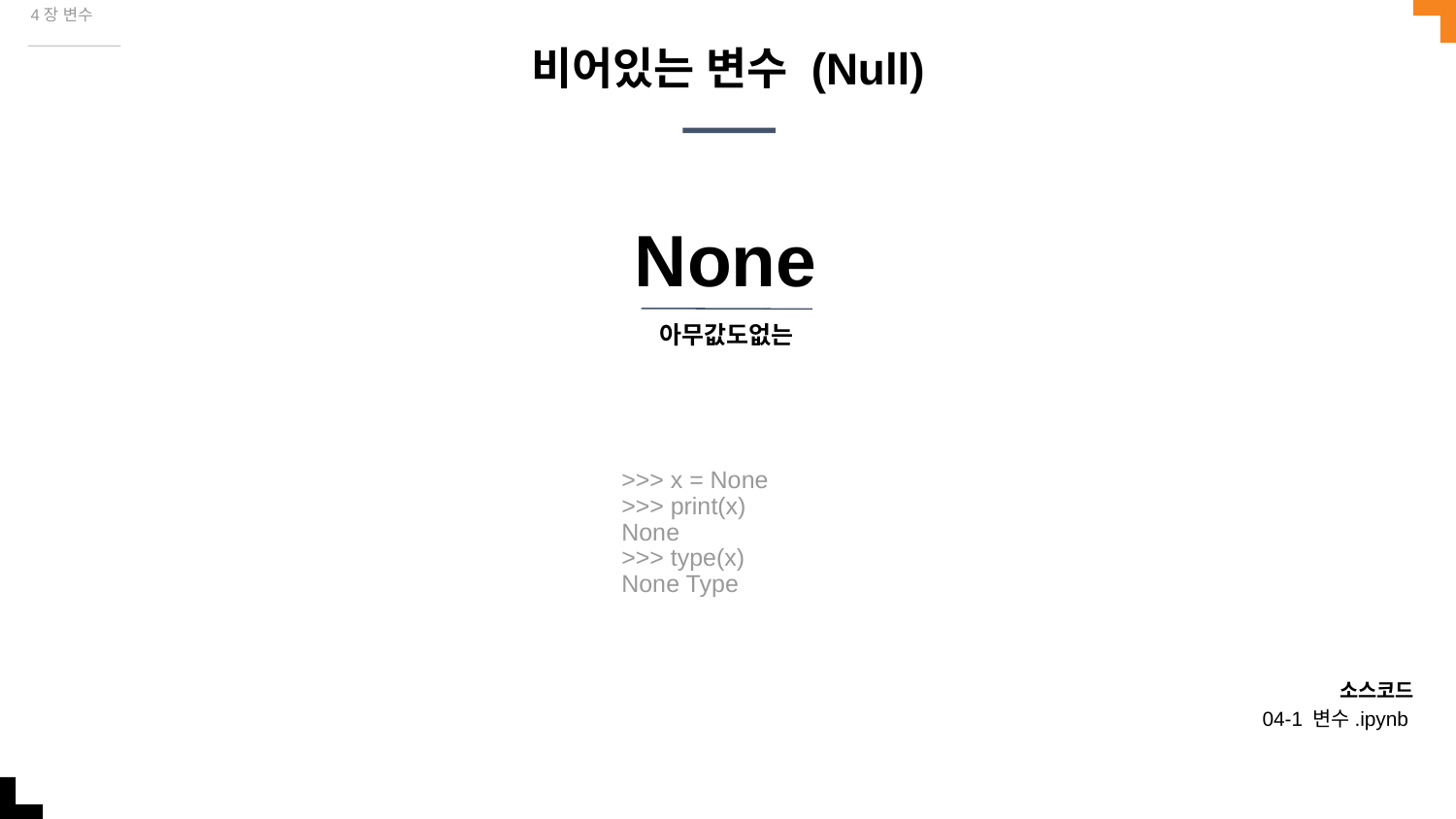

4장 변수
# 비어있는 변수 (Null)
None
아무값도없는
>>> x = None
>>> print(x)
None
>>> type(x)
None Type
소스코드
04-1 변수.ipynb